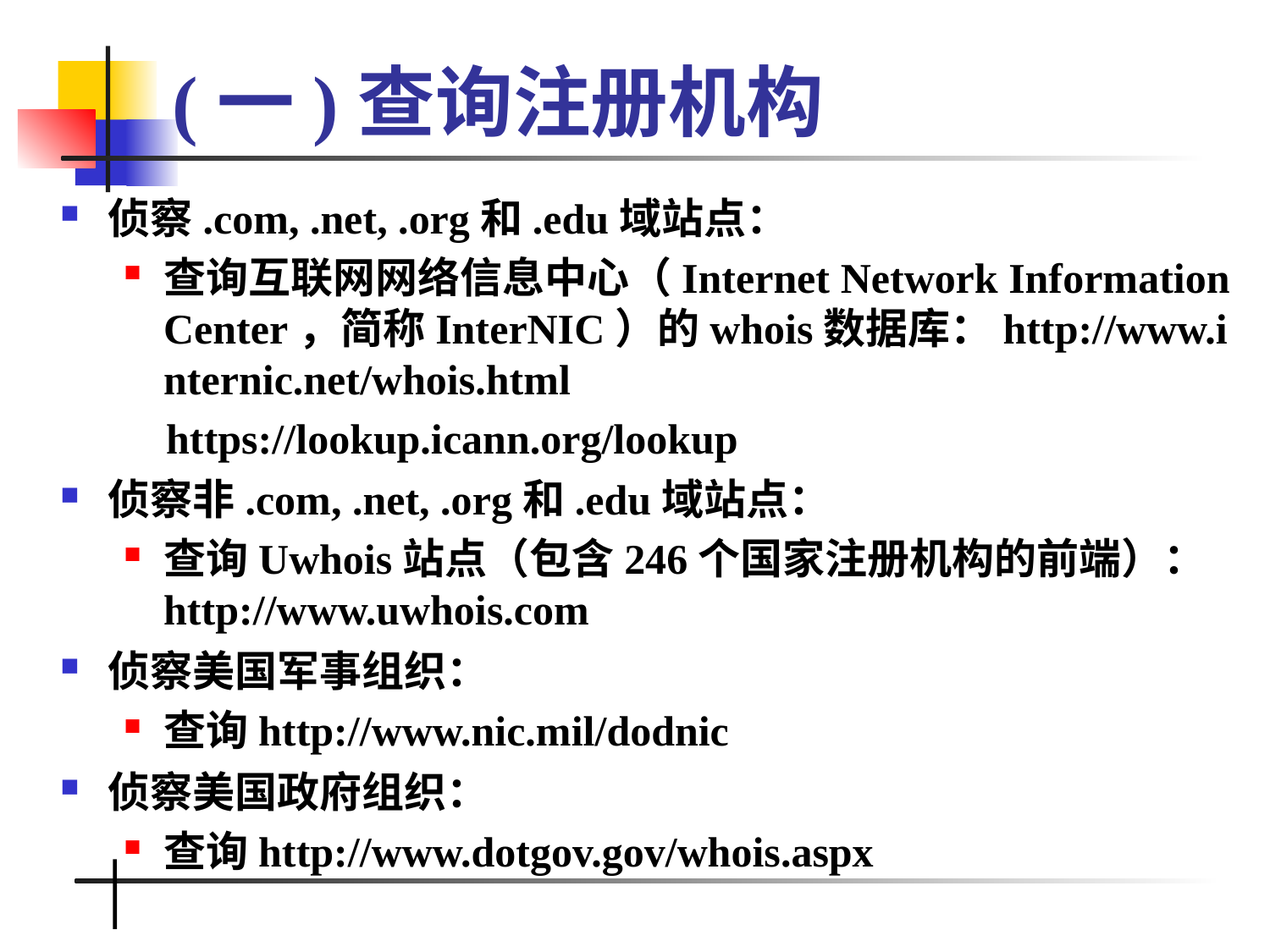

# (一)查询注册机构
侦察.com, .net, .org和.edu域站点：
查询互联网网络信息中心（Internet Network Information Center，简称InterNIC）的whois数据库：http://www.internic.net/whois.html
    https://lookup.icann.org/lookup
侦察非.com, .net, .org和.edu域站点：
查询Uwhois站点（包含246个国家注册机构的前端）：http://www.uwhois.com
侦察美国军事组织：
查询http://www.nic.mil/dodnic
侦察美国政府组织：
查询http://www.dotgov.gov/whois.aspx